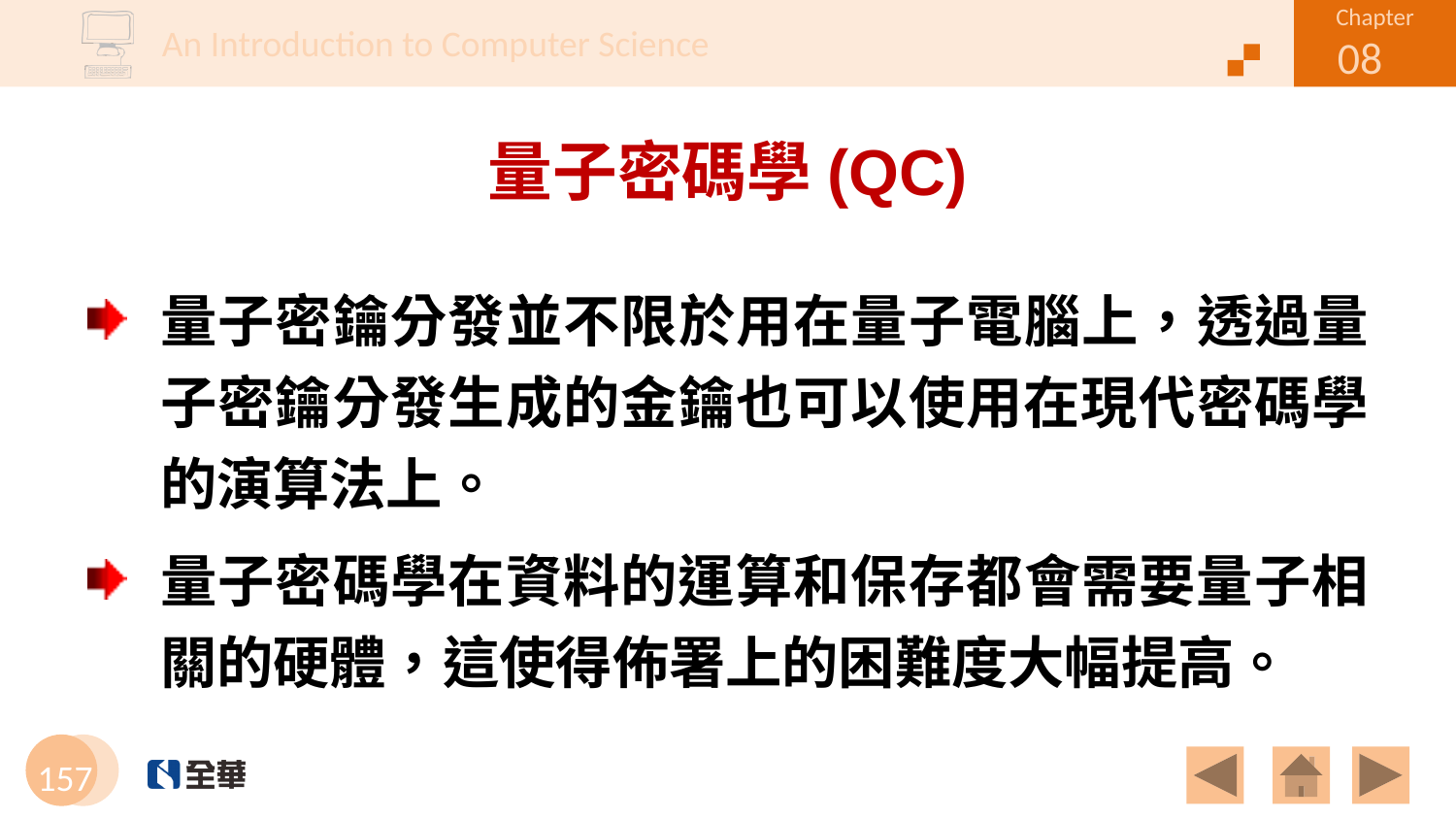

# 量子密碼學(QC)
量子密鑰分發並不限於用在量子電腦上，透過量子密鑰分發生成的金鑰也可以使用在現代密碼學的演算法上。
量子密碼學在資料的運算和保存都會需要量子相關的硬體，這使得佈署上的困難度大幅提高。